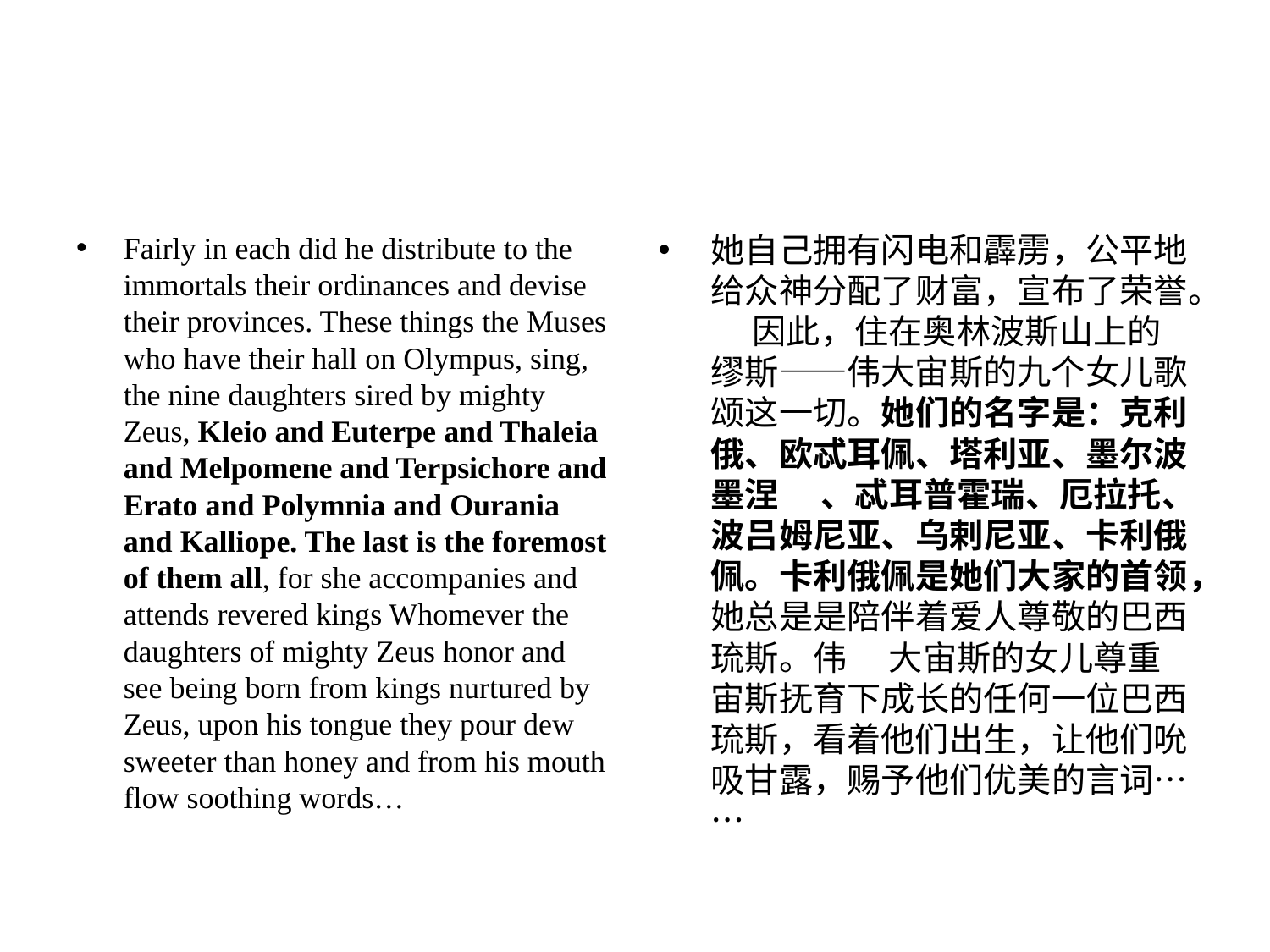

#
Fairly in each did he distribute to the immortals their ordinances and devise their provinces. These things the Muses who have their hall on Olympus, sing, the nine daughters sired by mighty Zeus, Kleio and Euterpe and Thaleia and Melpomene and Terpsichore and Erato and Polymnia and Ourania and Kalliope. The last is the foremost of them all, for she accompanies and attends revered kings Whomever the daughters of mighty Zeus honor and see being born from kings nurtured by Zeus, upon his tongue they pour dew sweeter than honey and from his mouth flow soothing words…
她⾃⼰拥有闪电和霹雳，公平地给众神分配了财富，宣布了荣誉。 　因此，住在奥林波斯⼭上的缪斯——伟⼤宙斯的九个⼥⼉歌颂这⼀切。她们的名字是：克利俄、欧忒⽿佩、塔利亚、墨尔波墨涅 　、忒⽿普霍瑞、厄拉托、波吕姆尼亚、乌剌尼亚、卡利俄佩。卡利俄佩是她们⼤家的⾸领，她总是是陪伴着爱⼈尊敬的巴西琉斯。伟 　⼤宙斯的⼥⼉尊重宙斯抚育下成长的任何⼀位巴西琉斯，看着他们出⽣，让他们吮吸⽢露，赐予他们优美的⾔词……